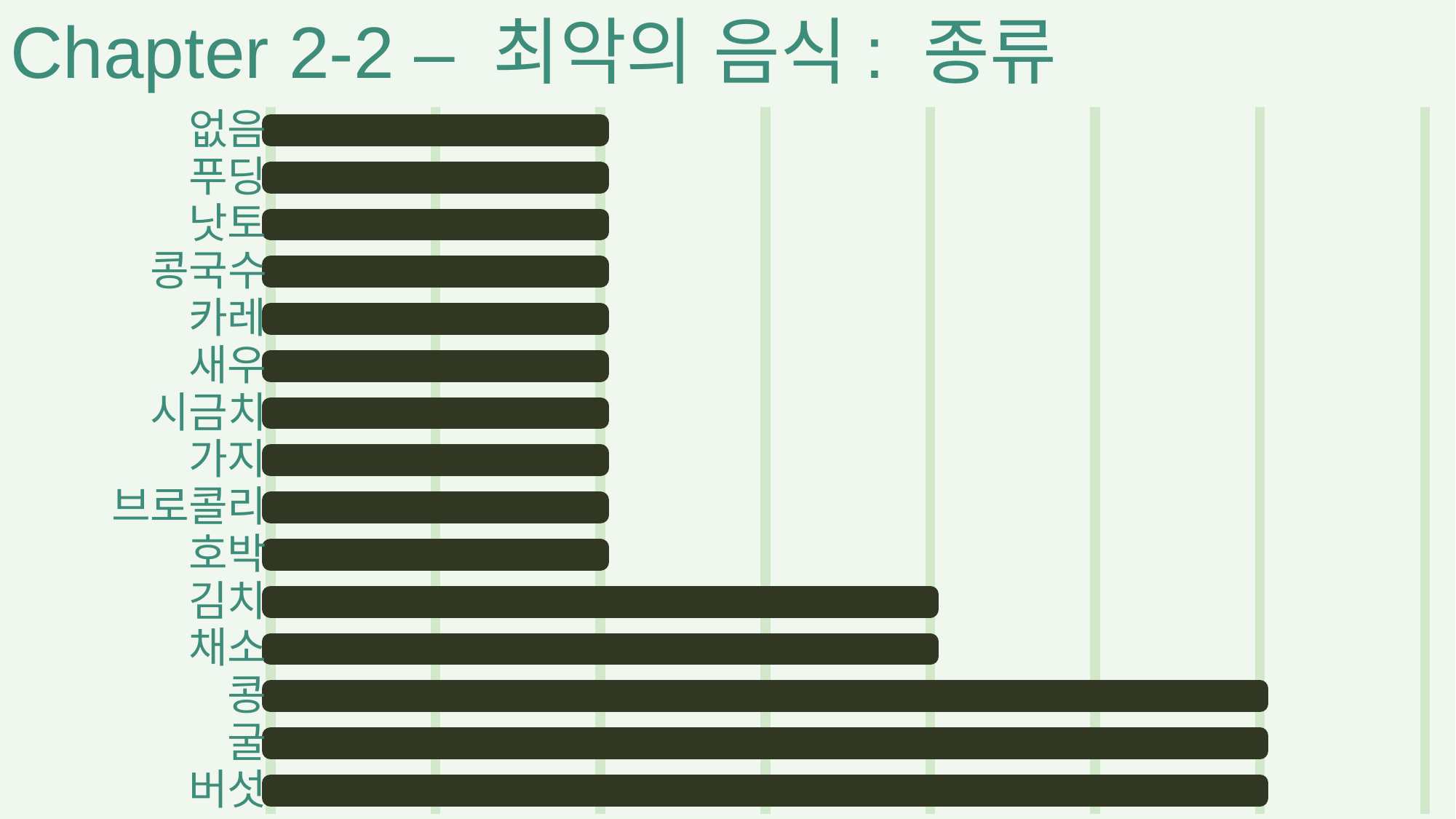

Chapter 2-2 – 최악의 음식: 종류

### Chart

| Category | 음식 |
|---|---|
| 버섯 | 3.0 |
| 굴 | 3.0 |
| 콩 | 3.0 |
| 채소 | 2.0 |
| 김치 | 2.0 |
| 호박 | 1.0 |
| 브로콜리 | 1.0 |
| 가지 | 1.0 |
| 시금치 | 1.0 |
| 새우 | 1.0 |
| 카레 | 1.0 |
| 콩국수 | 1.0 |
| 낫토 | 1.0 |
| 푸딩 | 1.0 |
| 없음 | 1.0 |